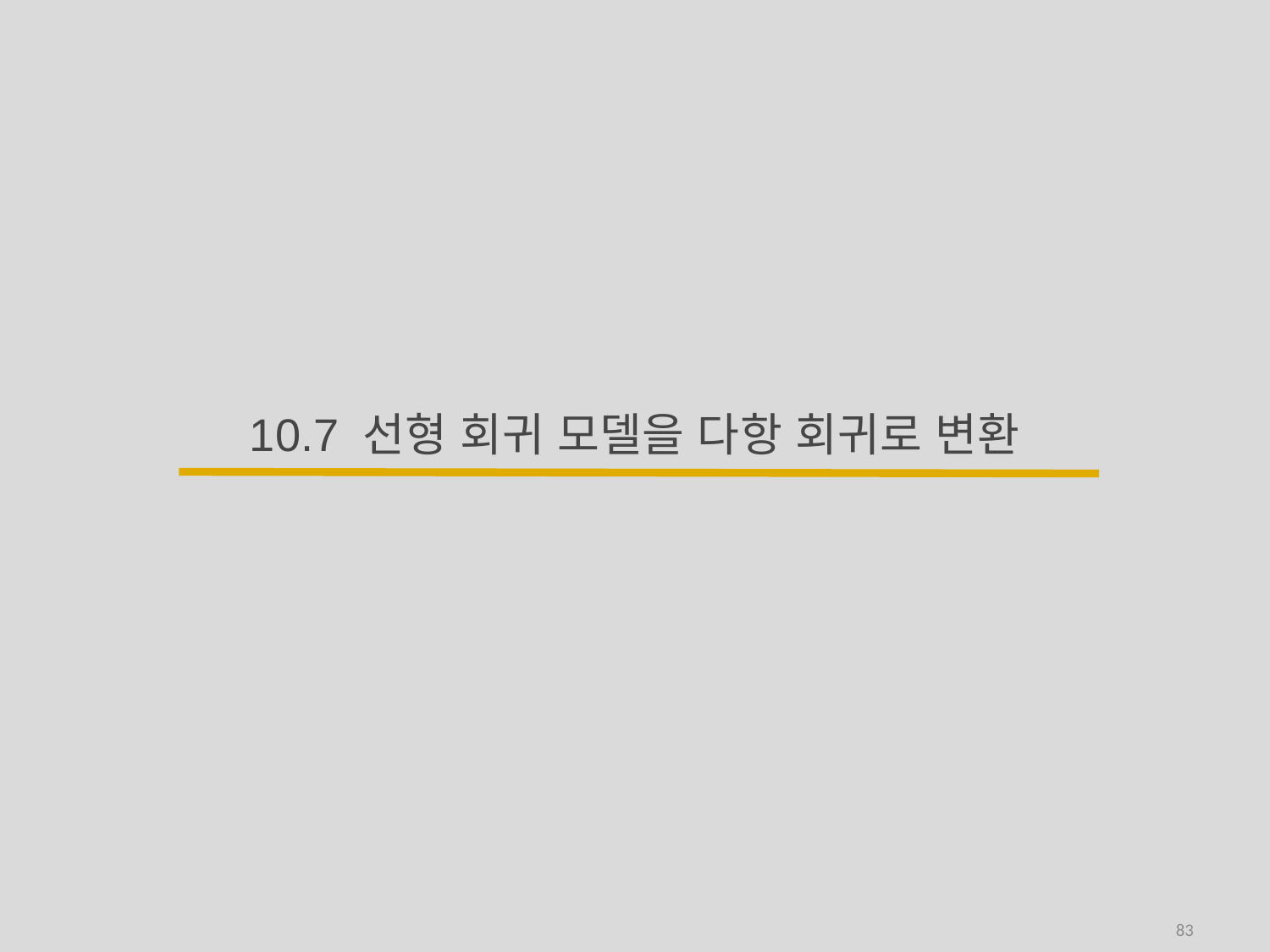

# 10.7 선형 회귀 모델을 다항 회귀로 변환
83